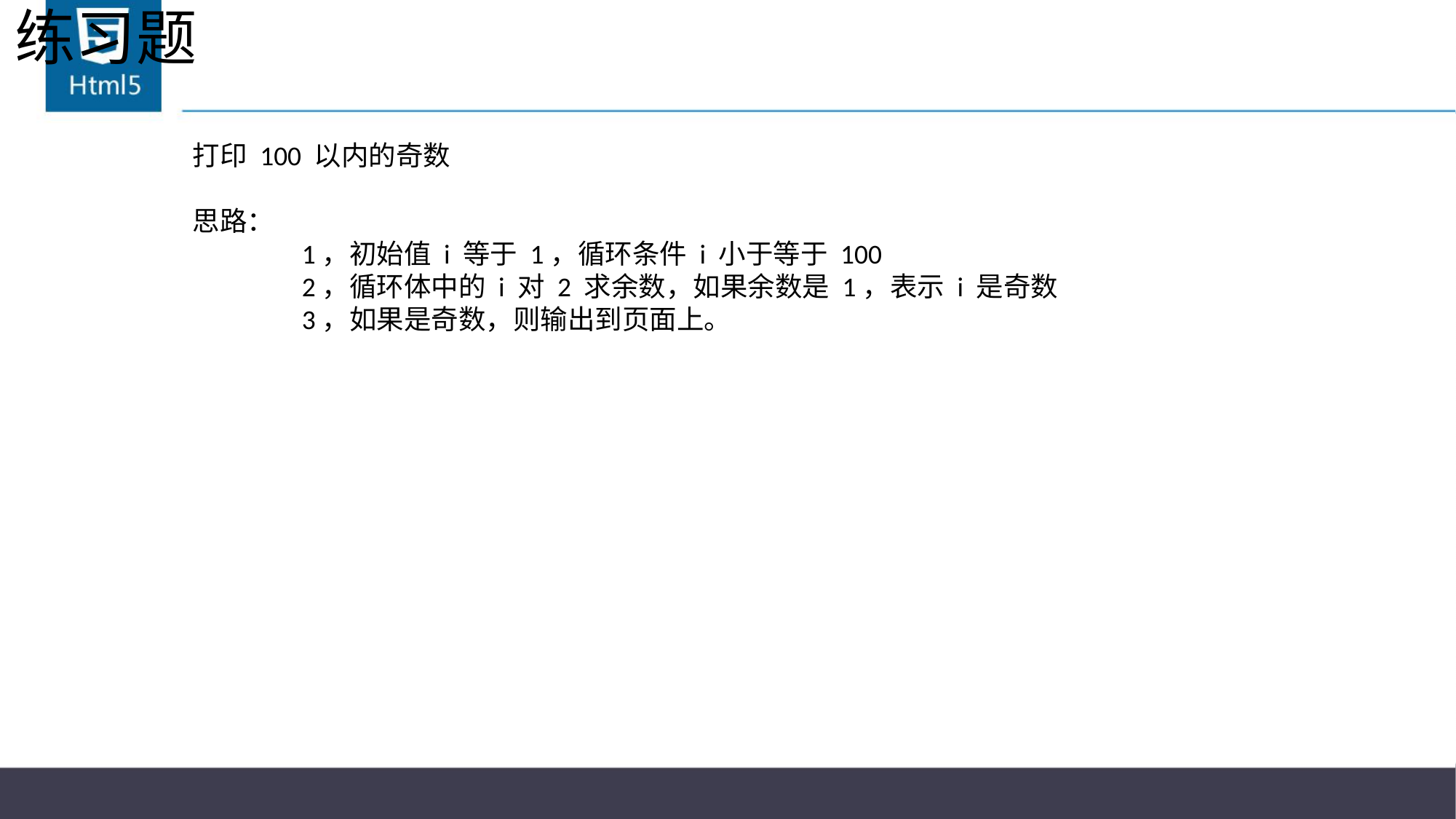

# 练习题
打印 100 以内的奇数

思路：
	1，初始值 i 等于 1，循环条件 i 小于等于 100
	2，循环体中的 i 对 2 求余数，如果余数是 1，表示 i 是奇数
	3，如果是奇数，则输出到页面上。